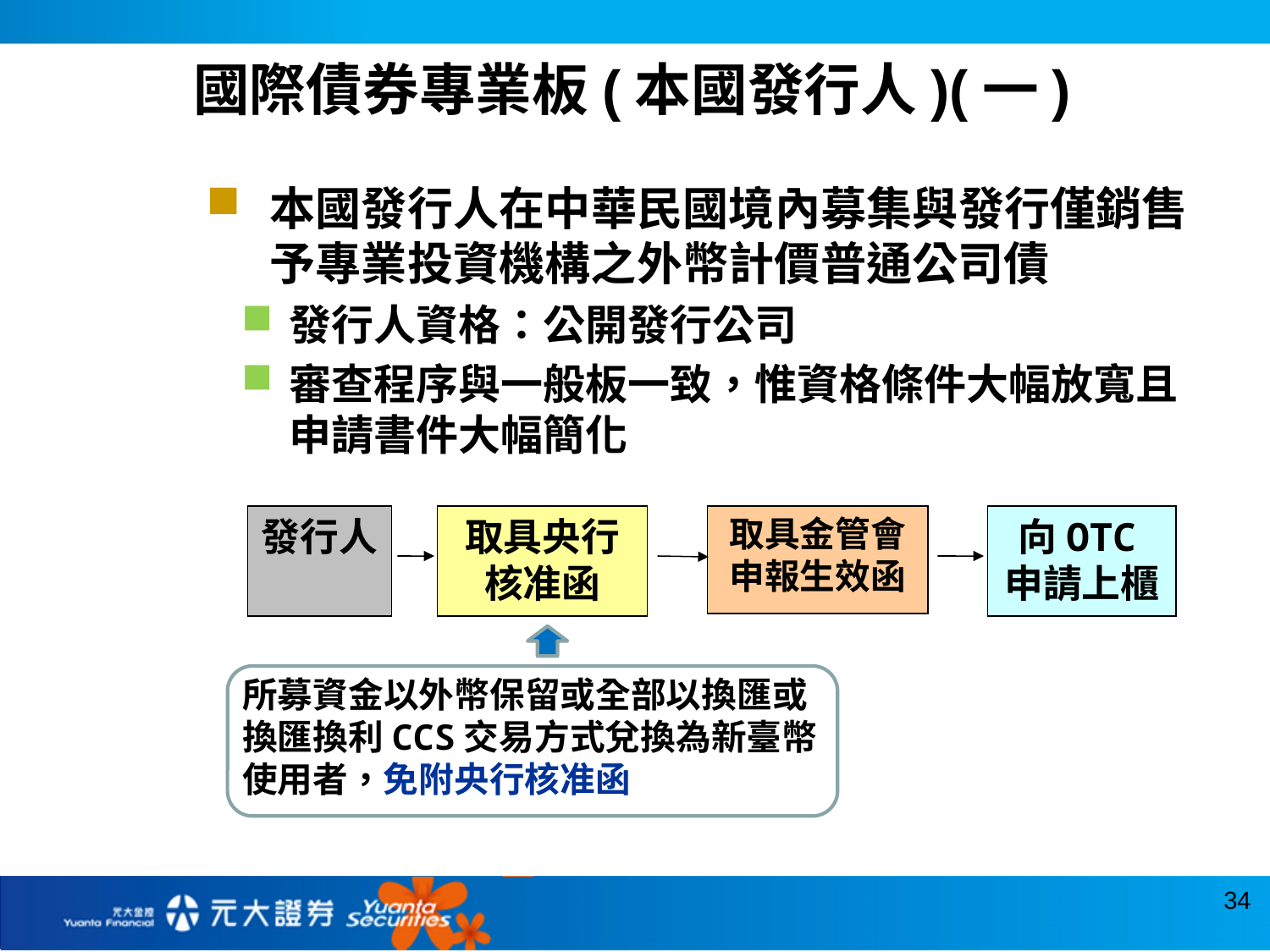

國際債券專業板(本國發行人)(一)
本國發行人在中華民國境內募集與發行僅銷售予專業投資機構之外幣計價普通公司債
發行人資格：公開發行公司
審查程序與一般板一致，惟資格條件大幅放寬且申請書件大幅簡化

發行人
取具央行核准函
取具金管會申報生效函
向OTC申請上櫃

所募資金以外幣保留或全部以換匯或換匯換利CCS交易方式兌換為新臺幣使用者，免附央行核准函